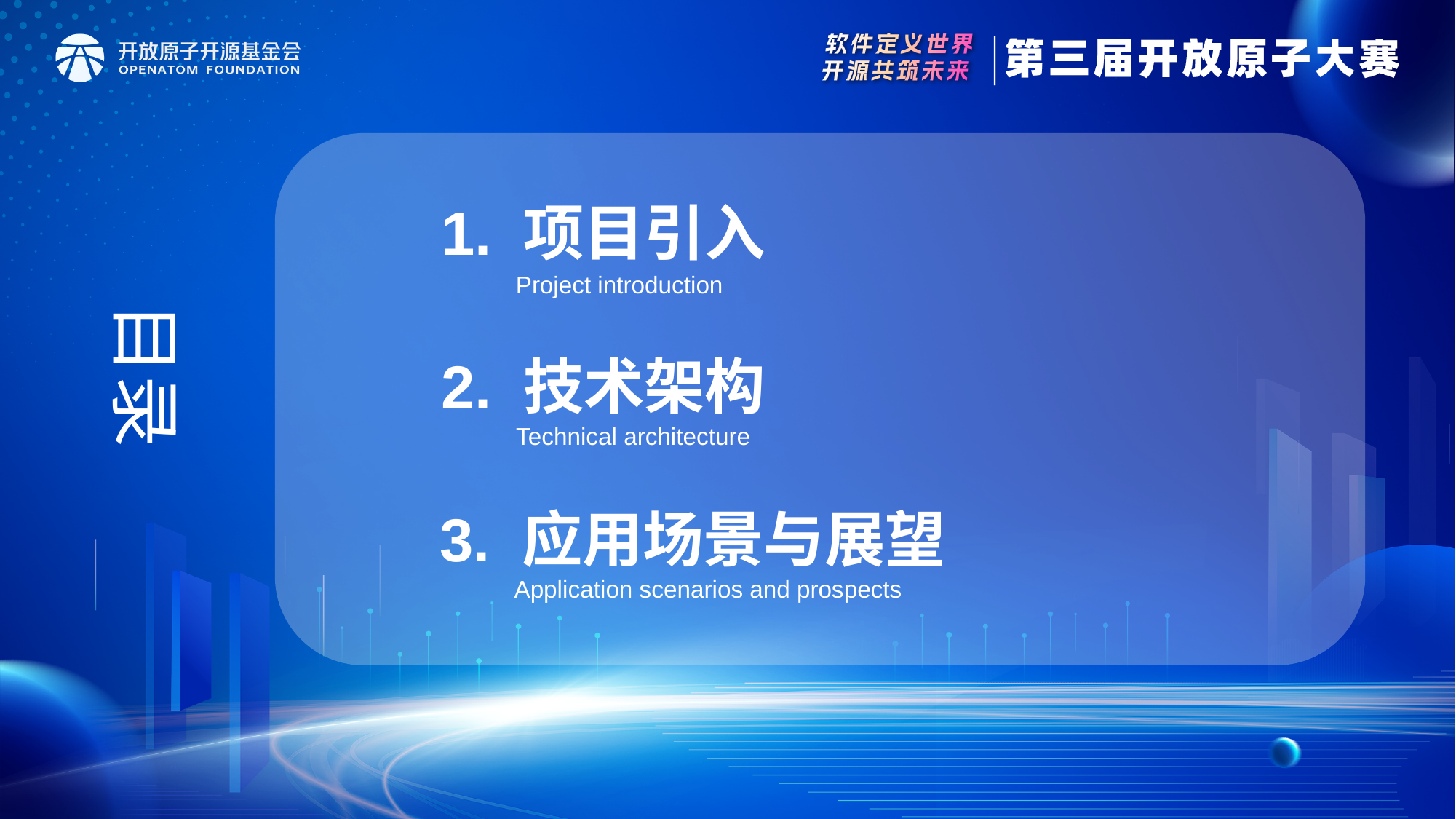

1. 项目引入
Project introduction
目录
2. 技术架构
Technical architecture
3. 应用场景与展望
Application scenarios and prospects